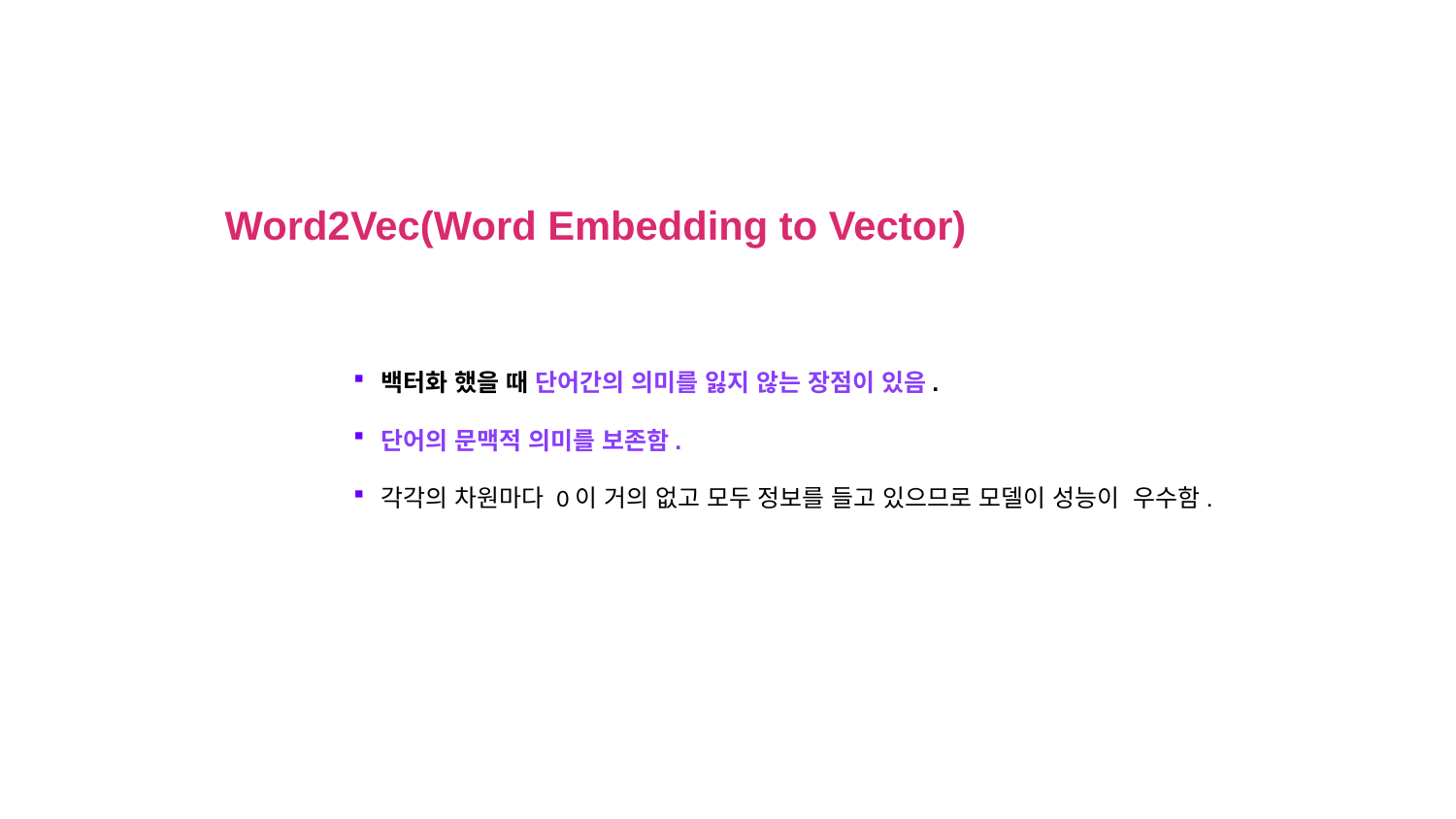

Word2Vec(Word Embedding to Vector)

백터화 했을 때 단어간의 의미를 잃지 않는 장점이 있음.

단어의 문맥적 의미를 보존함.

각각의 차원마다 0이 거의 없고 모두 정보를 들고 있으므로 모델이 성능이  우수함.